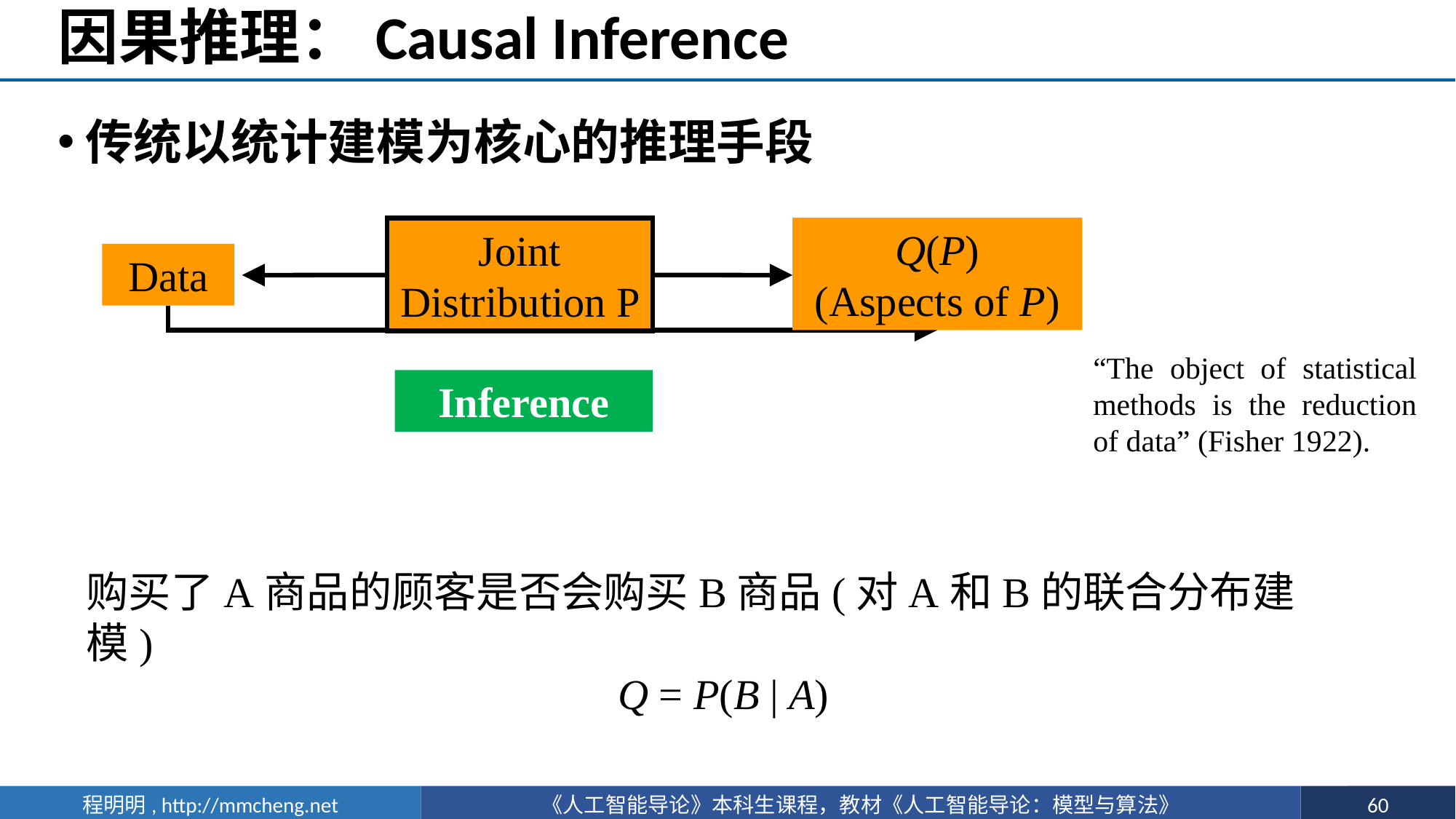

# 因果推理：Causal Inference
传统以统计建模为核心的推理手段

Q(P)
(Aspects of P)
Joint
Distribution P
Data

“The object of statistical methods is the reduction of data” (Fisher 1922).
Inference
购买了A商品的顾客是否会购买B商品(对A和B的联合分布建模)
Q = P(B | A)